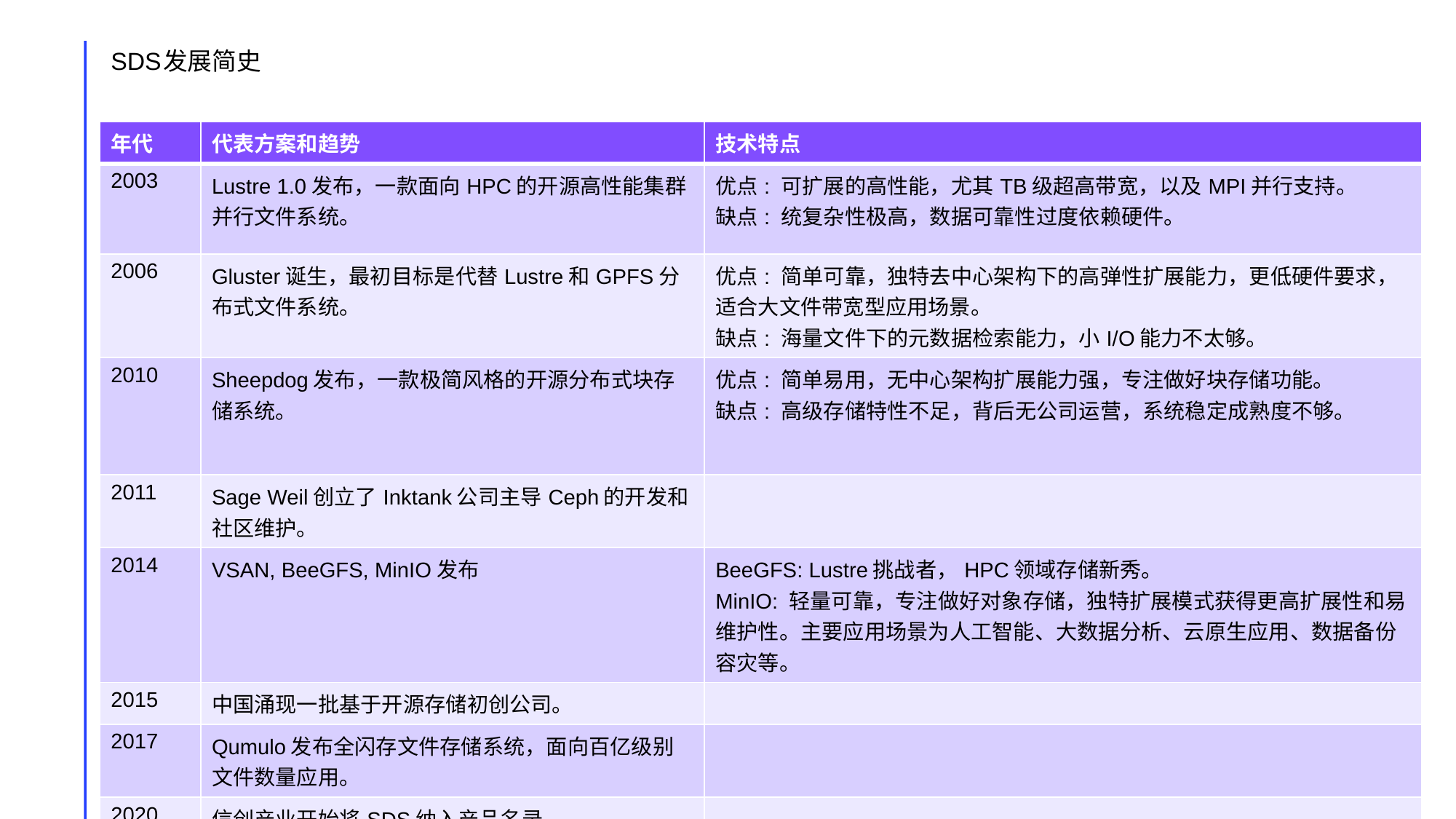

# SDS发展简史
| 年代 | 代表方案和趋势 | 技术特点 |
| --- | --- | --- |
| 2003 | Lustre 1.0发布，一款面向HPC的开源高性能集群并行文件系统。 | 优点: 可扩展的高性能，尤其TB级超高带宽，以及MPI并行支持。 缺点: 统复杂性极高，数据可靠性过度依赖硬件。 |
| 2006 | Gluster诞生，最初目标是代替Lustre和GPFS分布式文件系统。 | 优点: 简单可靠，独特去中心架构下的高弹性扩展能力，更低硬件要求，适合大文件带宽型应用场景。 缺点: 海量文件下的元数据检索能力，小I/O能力不太够。 |
| 2010 | Sheepdog发布，一款极简风格的开源分布式块存储系统。 | 优点: 简单易用，无中心架构扩展能力强，专注做好块存储功能。 缺点: 高级存储特性不足，背后无公司运营，系统稳定成熟度不够。 |
| 2011 | Sage Weil创立了Inktank公司主导Ceph的开发和社区维护。 |  |
| 2014 | VSAN, BeeGFS, MinIO发布 | BeeGFS: Lustre挑战者，HPC领域存储新秀。 MinIO: 轻量可靠，专注做好对象存储，独特扩展模式获得更高扩展性和易维护性。主要应用场景为人工智能、大数据分析、云原生应用、数据备份容灾等。 |
| 2015 | 中国涌现一批基于开源存储初创公司。 |  |
| 2017 | Qumulo发布全闪存文件存储系统，面向百亿级别文件数量应用。 |  |
| 2020 | 信创产业开始将SDS纳入产品名录。 |  |